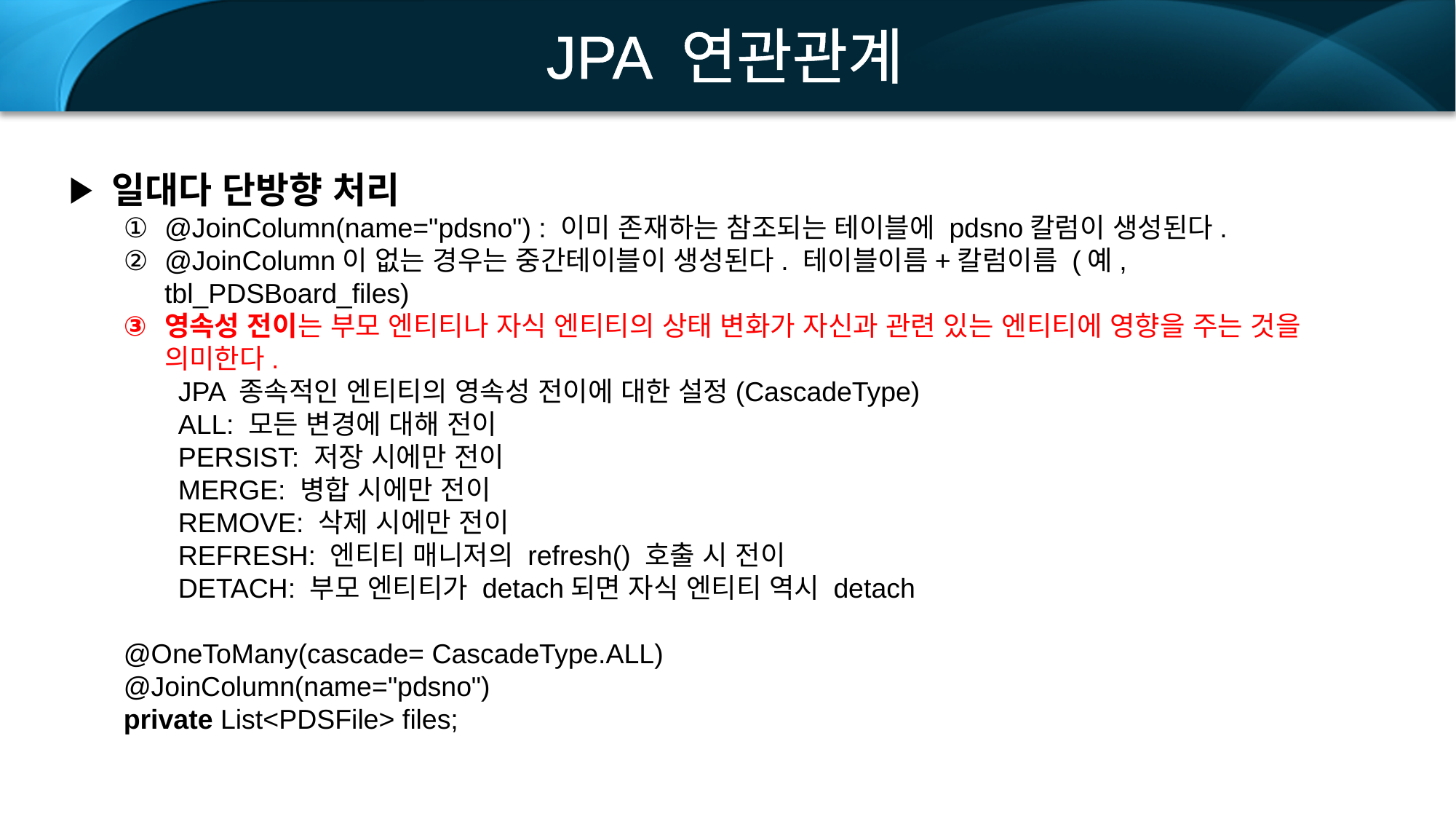

JPA 연관관계
일대다 단방향 처리
@JoinColumn(name="pdsno") : 이미 존재하는 참조되는 테이블에 pdsno칼럼이 생성된다.
@JoinColumn이 없는 경우는 중간테이블이 생성된다. 테이블이름+칼럼이름 (예, tbl_PDSBoard_files)
영속성 전이는 부모 엔티티나 자식 엔티티의 상태 변화가 자신과 관련 있는 엔티티에 영향을 주는 것을 의미한다.
JPA 종속적인 엔티티의 영속성 전이에 대한 설정(CascadeType)
ALL: 모든 변경에 대해 전이
PERSIST: 저장 시에만 전이
MERGE: 병합 시에만 전이
REMOVE: 삭제 시에만 전이
REFRESH: 엔티티 매니저의 refresh() 호출 시 전이
DETACH: 부모 엔티티가 detach되면 자식 엔티티 역시 detach

@OneToMany(cascade= CascadeType.ALL)
@JoinColumn(name="pdsno")
private List<PDSFile> files;